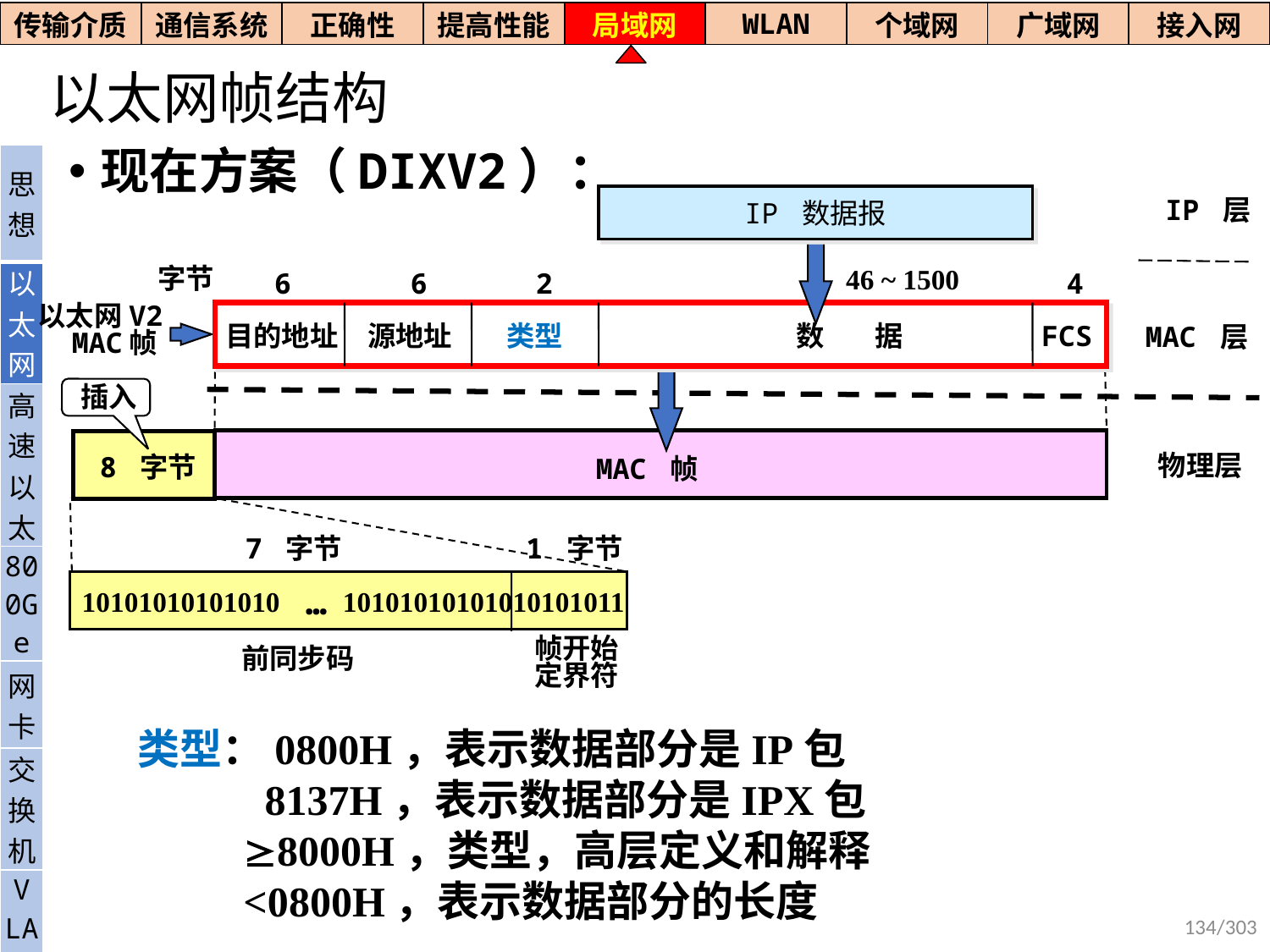

| 传输介质 | 通信系统 | 正确性 | 提高性能 | 局域网 | WLAN | 个域网 | 广域网 | 接入网 |
| --- | --- | --- | --- | --- | --- | --- | --- | --- |

# 以太网帧结构
现在方案（DIXV2）：
| 思想 |
| --- |
| 以太网 |
| 高速以太 |
| 800Ge |
| 网卡 |
| 交换机 |
| V LAN |
IP 数据报

IP 层
字节
46 ~ 1500
6
6
2
4

目的地址
源地址
类型
数        据
FCS

以太网V2
  MAC帧

MAC 层

插入

8 字节

物理层
MAC 帧

7 字节
1 字节

…
10101010101010         10101010101010101011
帧开始
定界符
前同步码
类型：0800H，表示数据部分是IP包
            8137H，表示数据部分是IPX包
          ≥8000H，类型，高层定义和解释
          <0800H，表示数据部分的长度
134/303